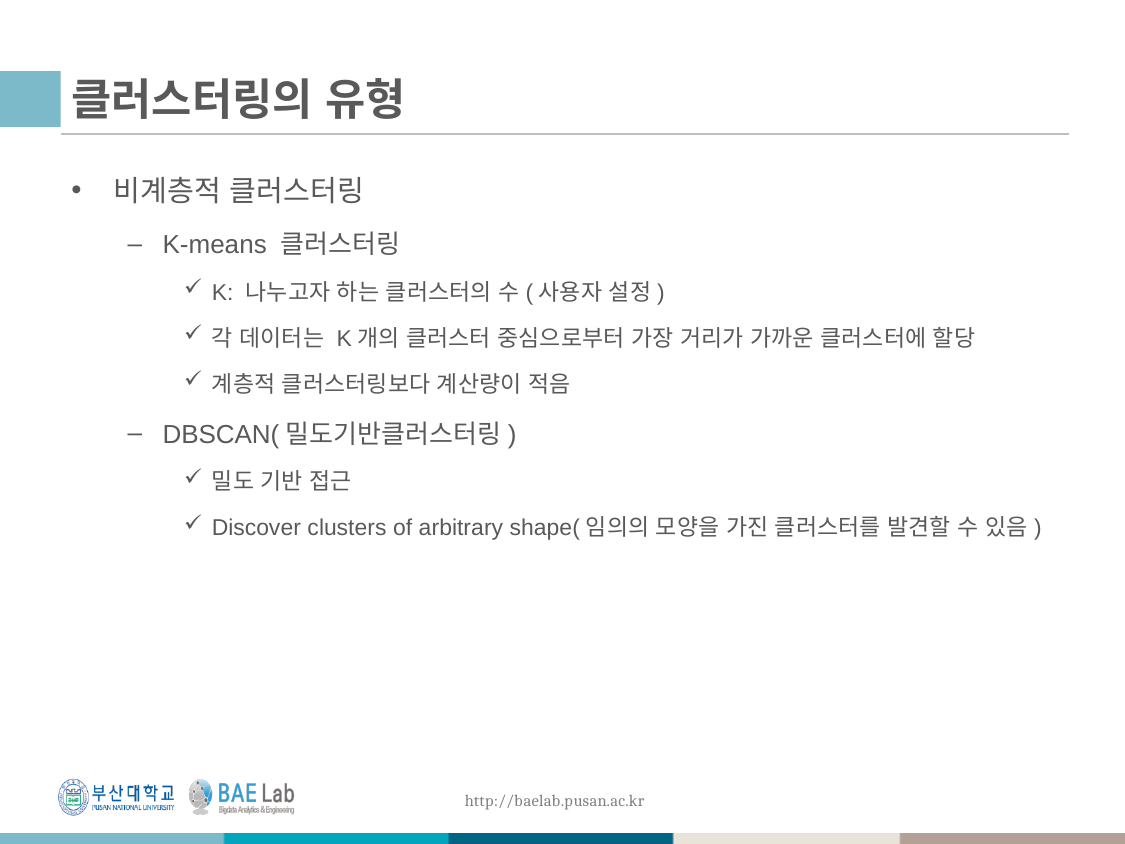

# 클러스터링의 유형
비계층적 클러스터링
K-means 클러스터링
K: 나누고자 하는 클러스터의 수(사용자 설정)
각 데이터는 K개의 클러스터 중심으로부터 가장 거리가 가까운 클러스터에 할당
계층적 클러스터링보다 계산량이 적음
DBSCAN(밀도기반클러스터링)
밀도 기반 접근
Discover clusters of arbitrary shape(임의의 모양을 가진 클러스터를 발견할 수 있음)